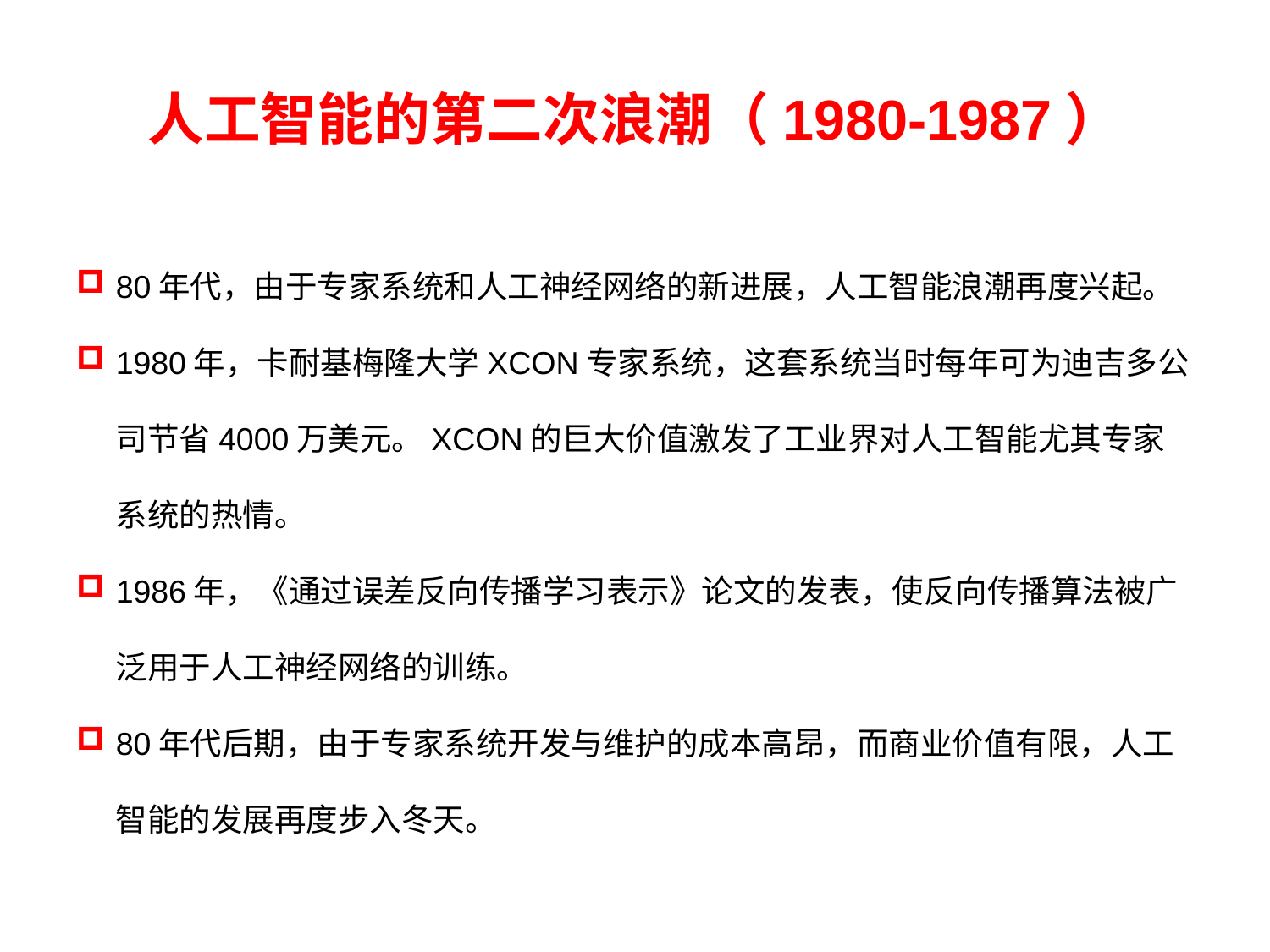

# 人工智能的第二次浪潮（1980-1987）
80年代，由于专家系统和人工神经网络的新进展，人工智能浪潮再度兴起。
1980年，卡耐基梅隆大学XCON专家系统，这套系统当时每年可为迪吉多公司节省4000万美元。XCON的巨大价值激发了工业界对人工智能尤其专家系统的热情。
1986年，《通过误差反向传播学习表示》论文的发表，使反向传播算法被广泛用于人工神经网络的训练。
80年代后期，由于专家系统开发与维护的成本高昂，而商业价值有限，人工智能的发展再度步入冬天。